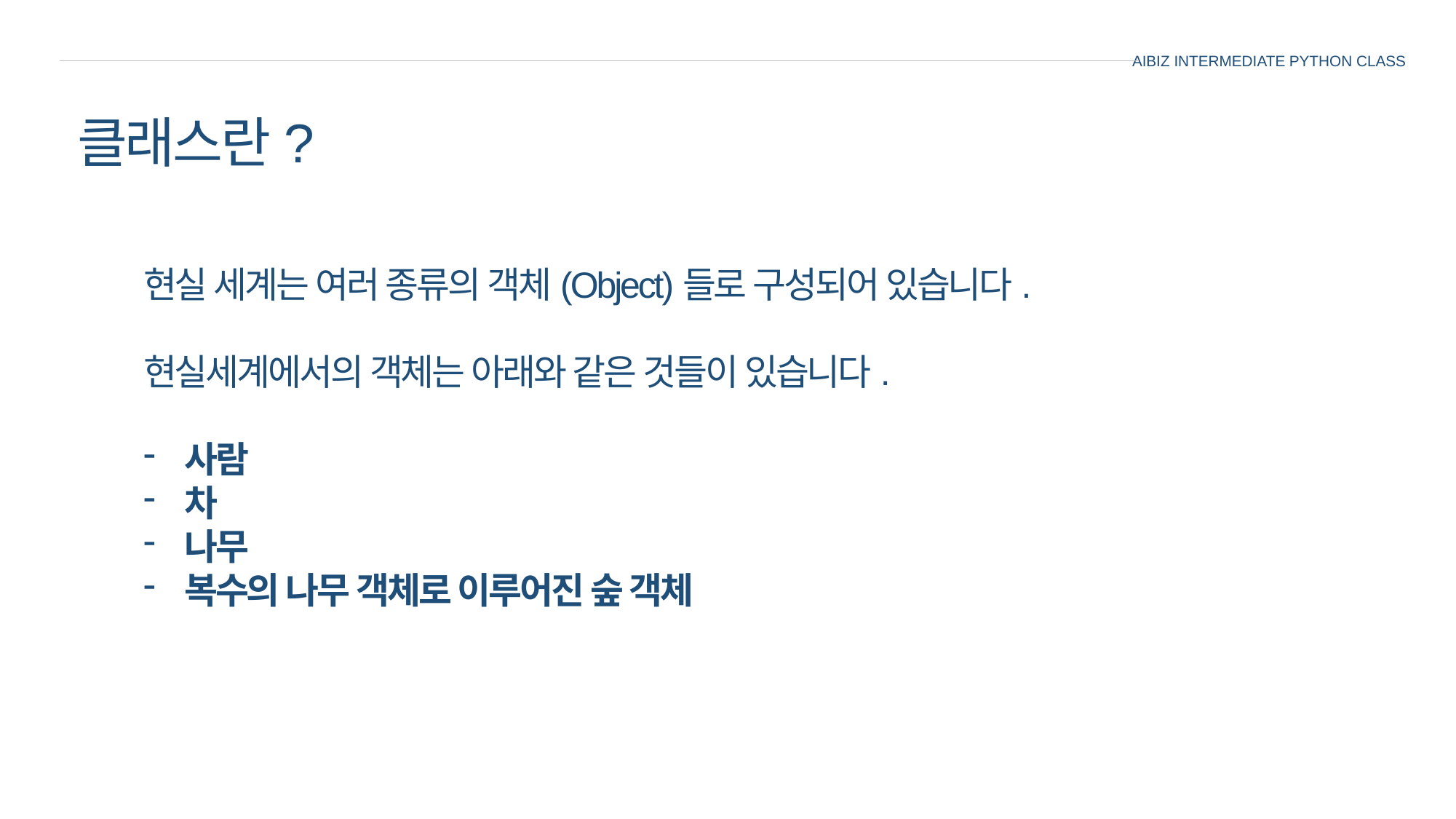

AIBIZ INTERMEDIATE PYTHON CLASS
클래스란?
현실 세계는 여러 종류의 객체(Object)들로 구성되어 있습니다.

현실세계에서의 객체는 아래와 같은 것들이 있습니다.

사람
차
나무
복수의 나무 객체로 이루어진 숲 객체